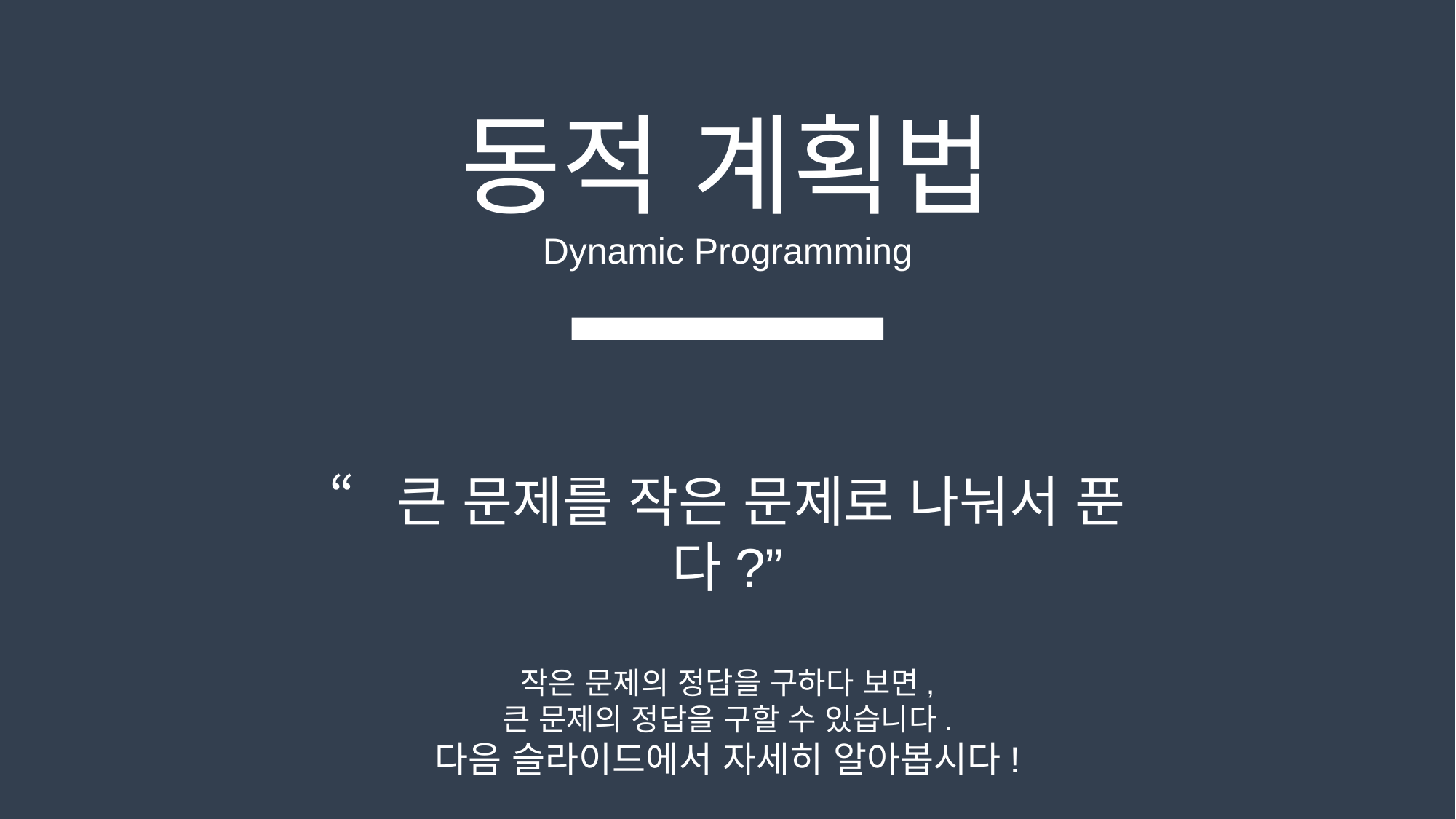

동적 계획법
Dynamic Programming

“큰 문제를 작은 문제로 나눠서 푼다?”

작은 문제의 정답을 구하다 보면,
큰 문제의 정답을 구할 수 있습니다.
다음 슬라이드에서 자세히 알아봅시다!